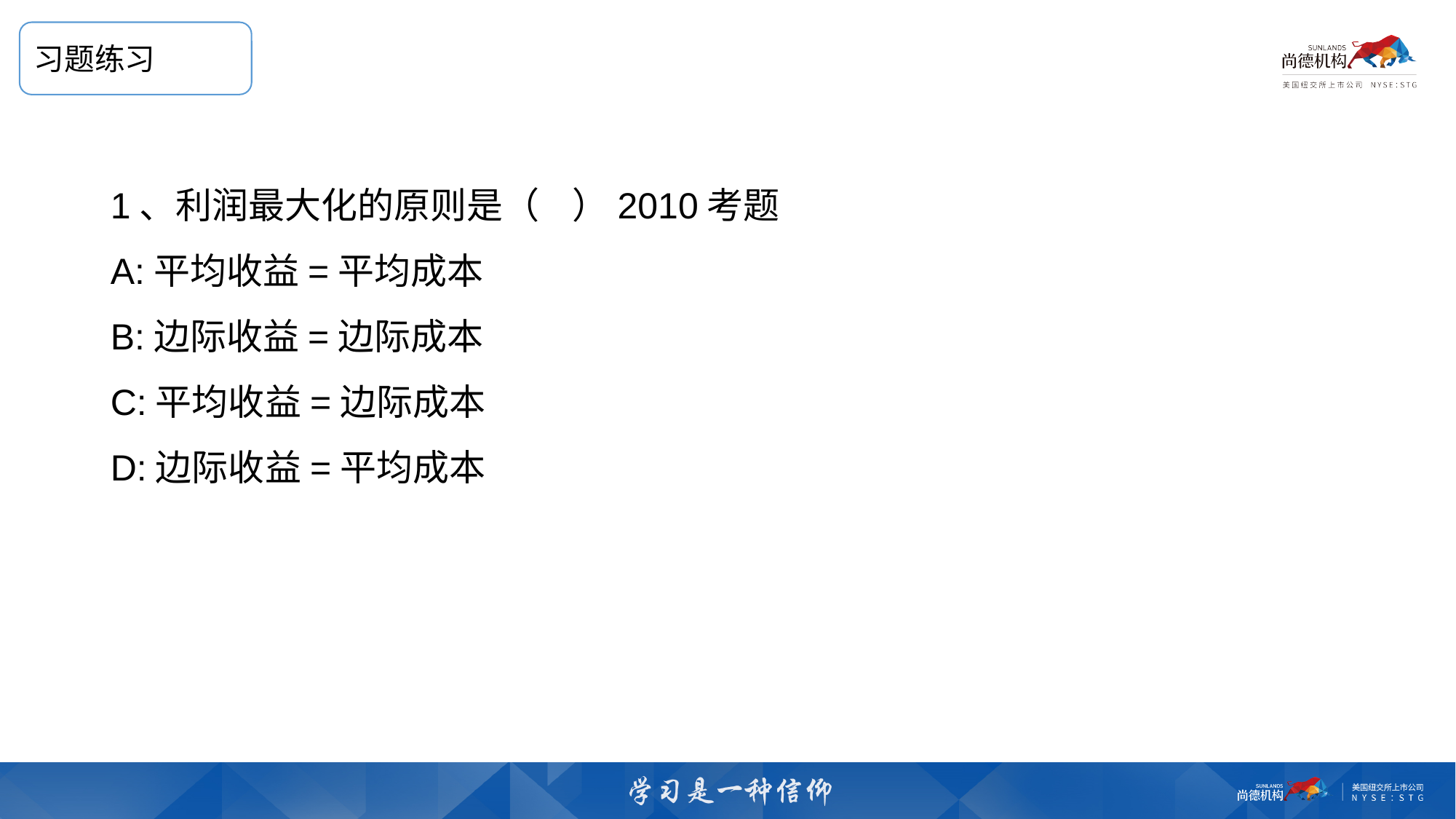

习题练习
1、利润最大化的原则是（    ）2010考题
A:平均收益=平均成本
B:边际收益=边际成本
C:平均收益=边际成本
D:边际收益=平均成本